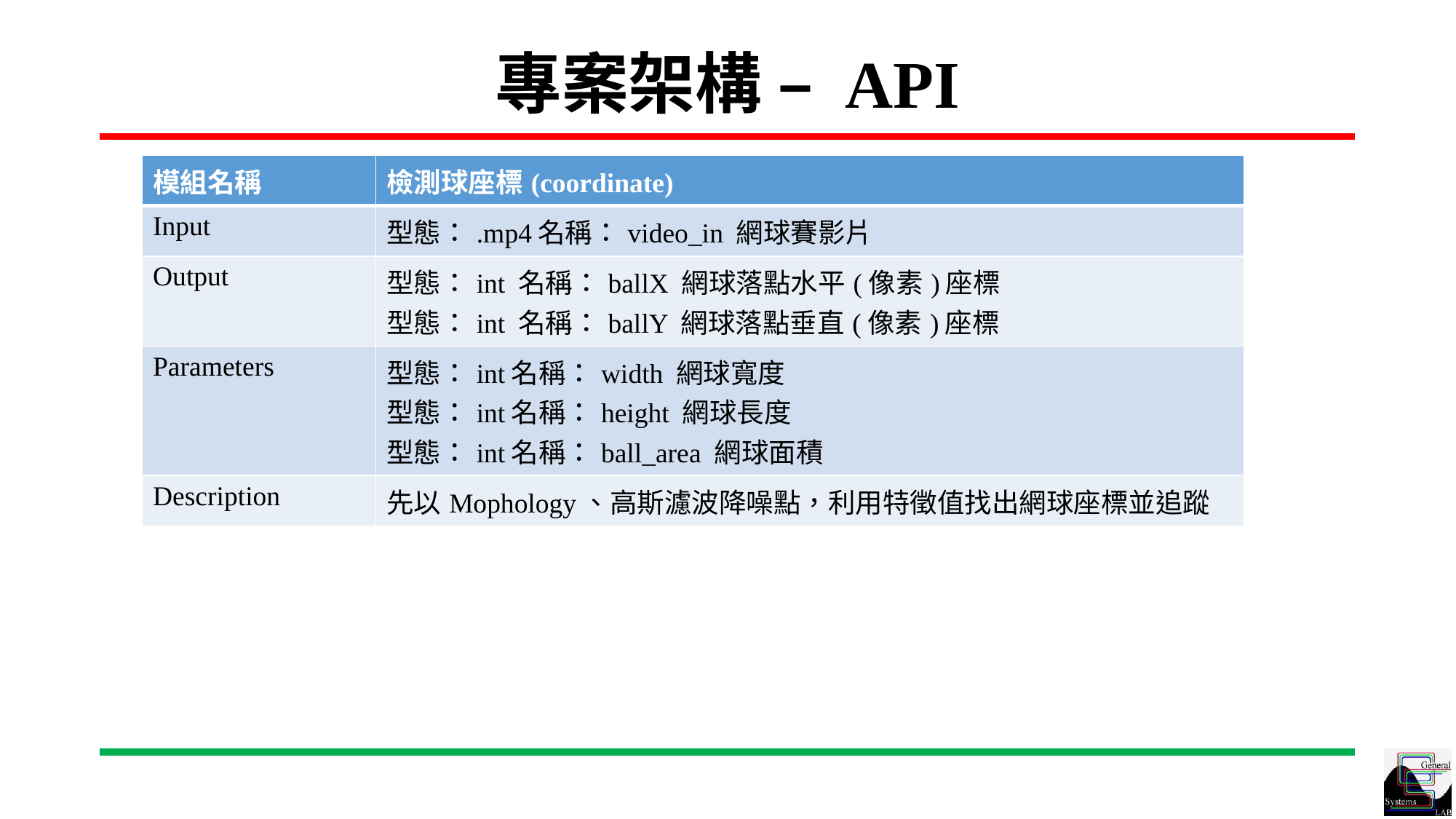

# 專案架構 – API
| 模組名稱 | 檢測球座標(coordinate) |
| --- | --- |
| Input | 型態：.mp4名稱：video\_in 網球賽影片 |
| Output | 型態：int 名稱：ballX 網球落點水平(像素)座標 型態：int 名稱：ballY 網球落點垂直(像素)座標 |
| Parameters | 型態：int名稱：width 網球寬度 型態：int名稱：height 網球長度 型態：int名稱：ball\_area 網球面積 |
| Description | 先以Mophology、高斯濾波降噪點，利用特徵值找出網球座標並追蹤 |